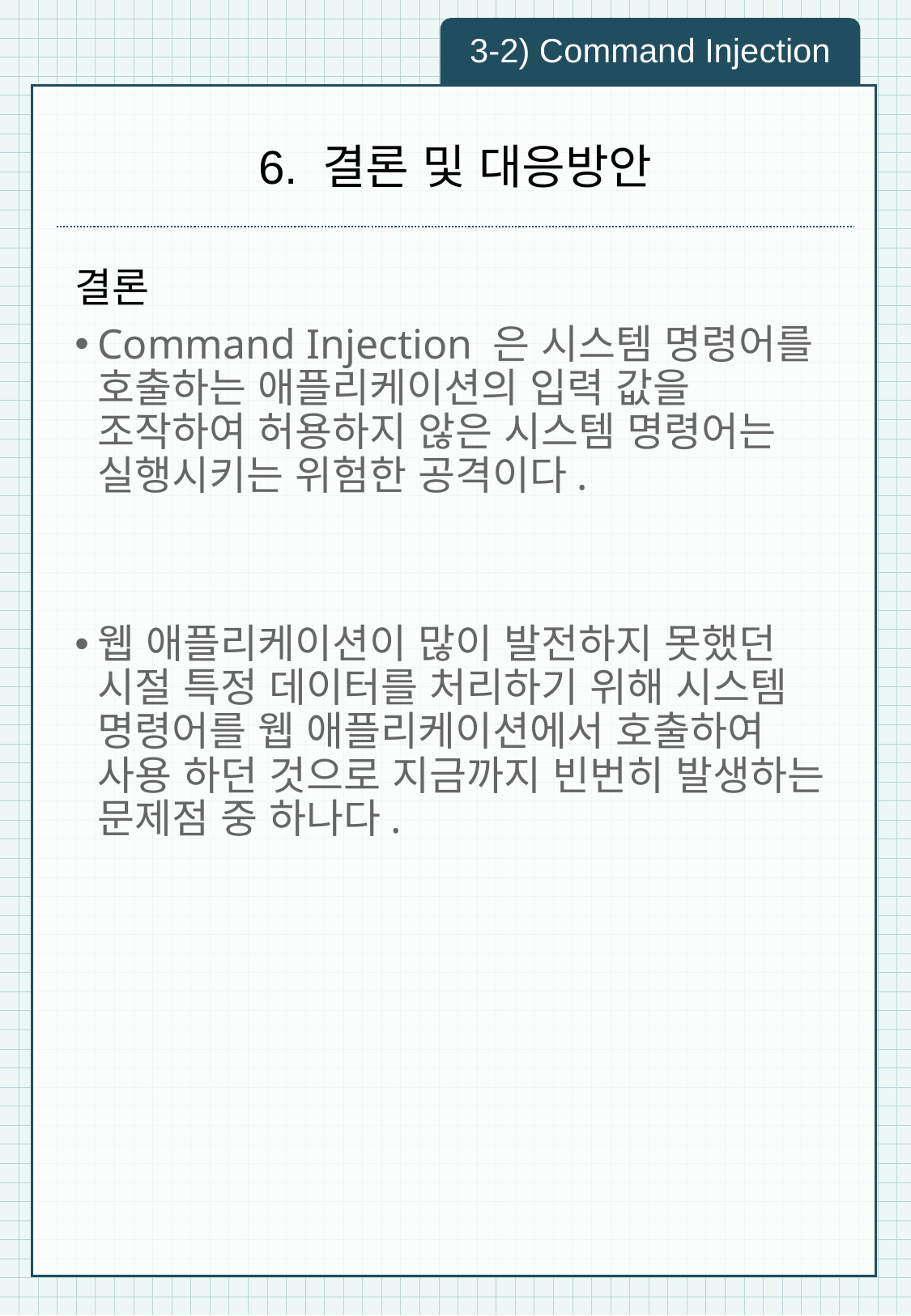

3-2) Command Injection

# 6. 결론 및 대응방안
결론
Command Injection 은 시스템 명령어를 호출하는 애플리케이션의 입력 값을 조작하여 허용하지 않은 시스템 명령어는 실행시키는 위험한 공격이다.

웹 애플리케이션이 많이 발전하지 못했던 시절 특정 데이터를 처리하기 위해 시스템 명령어를 웹 애플리케이션에서 호출하여 사용 하던 것으로 지금까지 빈번히 발생하는 문제점 중 하나다.